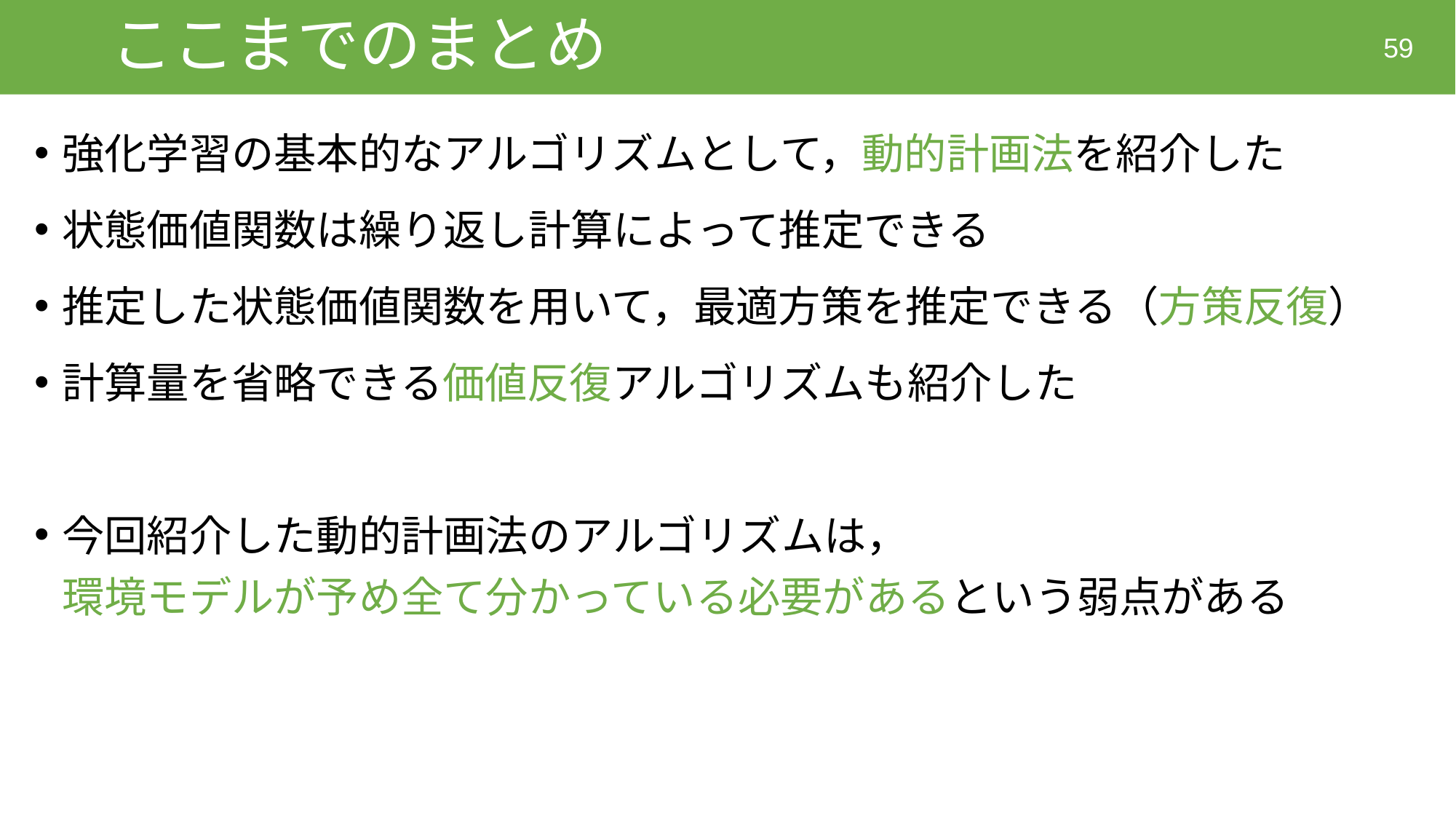

# ここまでのまとめ
59
強化学習の基本的なアルゴリズムとして，動的計画法を紹介した
状態価値関数は繰り返し計算によって推定できる
推定した状態価値関数を用いて，最適方策を推定できる（方策反復）
計算量を省略できる価値反復アルゴリズムも紹介した

今回紹介した動的計画法のアルゴリズムは，
環境モデルが予め全て分かっている必要があるという弱点がある